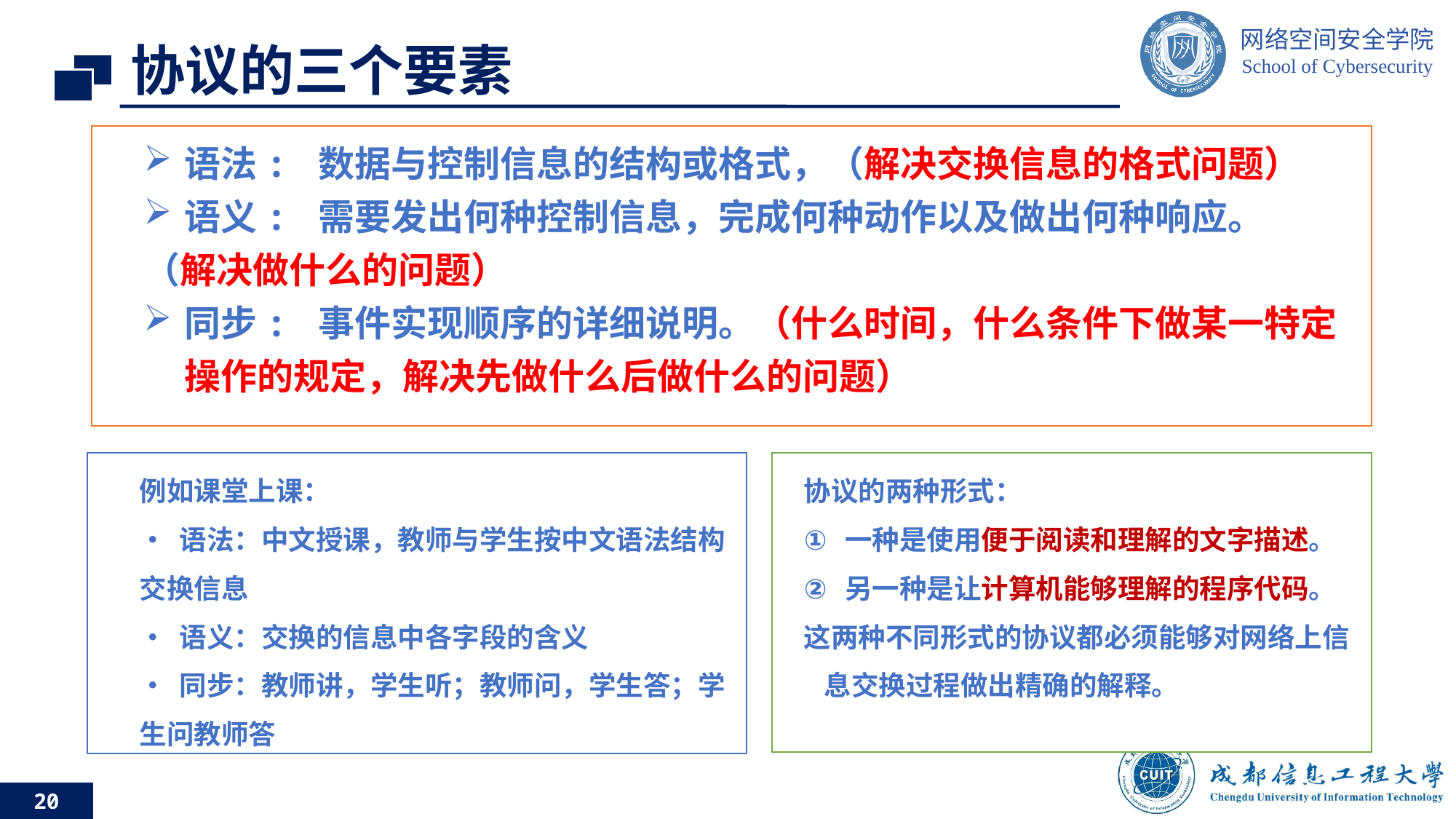

# 协议的三个要素
语法: 数据与控制信息的结构或格式，（解决交换信息的格式问题）
语义: 需要发出何种控制信息，完成何种动作以及做出何种响应。
（解决做什么的问题）
同步: 事件实现顺序的详细说明。（什么时间，什么条件下做某⼀特定操作的规定，解决先做什么后做什么的问题）

例如课堂上课：
• 语法：中文授课，教师与学生按中文语法结构交换信息
• 语义：交换的信息中各字段的含义
• 同步：教师讲，学生听；教师问，学生答；学生问教师答
协议的两种形式：
⼀种是使用便于阅读和理解的文字描述。
另⼀种是让计算机能够理解的程序代码。
这两种不同形式的协议都必须能够对网络上信息交换过程做出精确的解释。
20